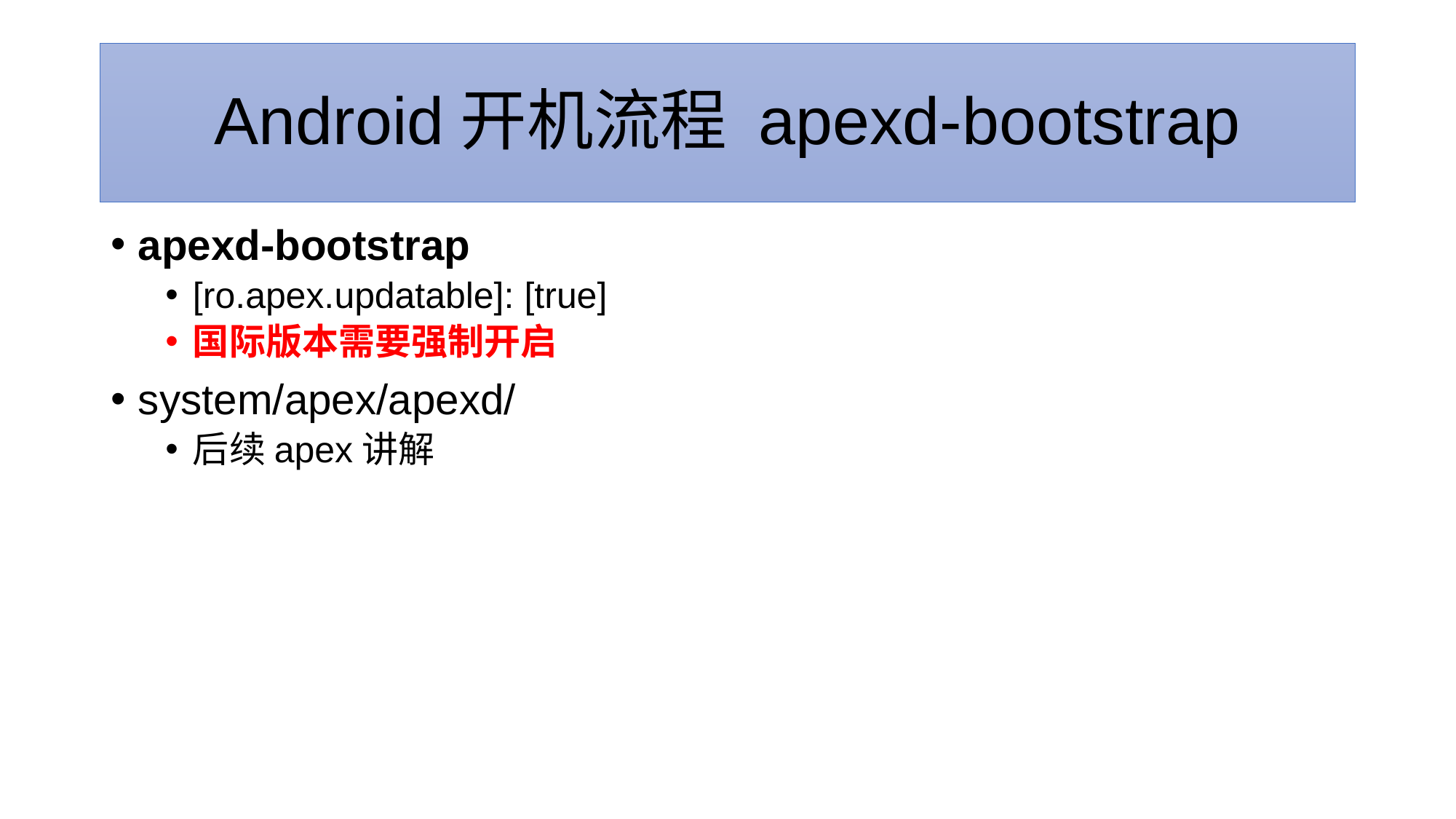

# Android开机流程 apexd-bootstrap
apexd-bootstrap
[ro.apex.updatable]: [true]
国际版本需要强制开启
system/apex/apexd/
后续apex讲解